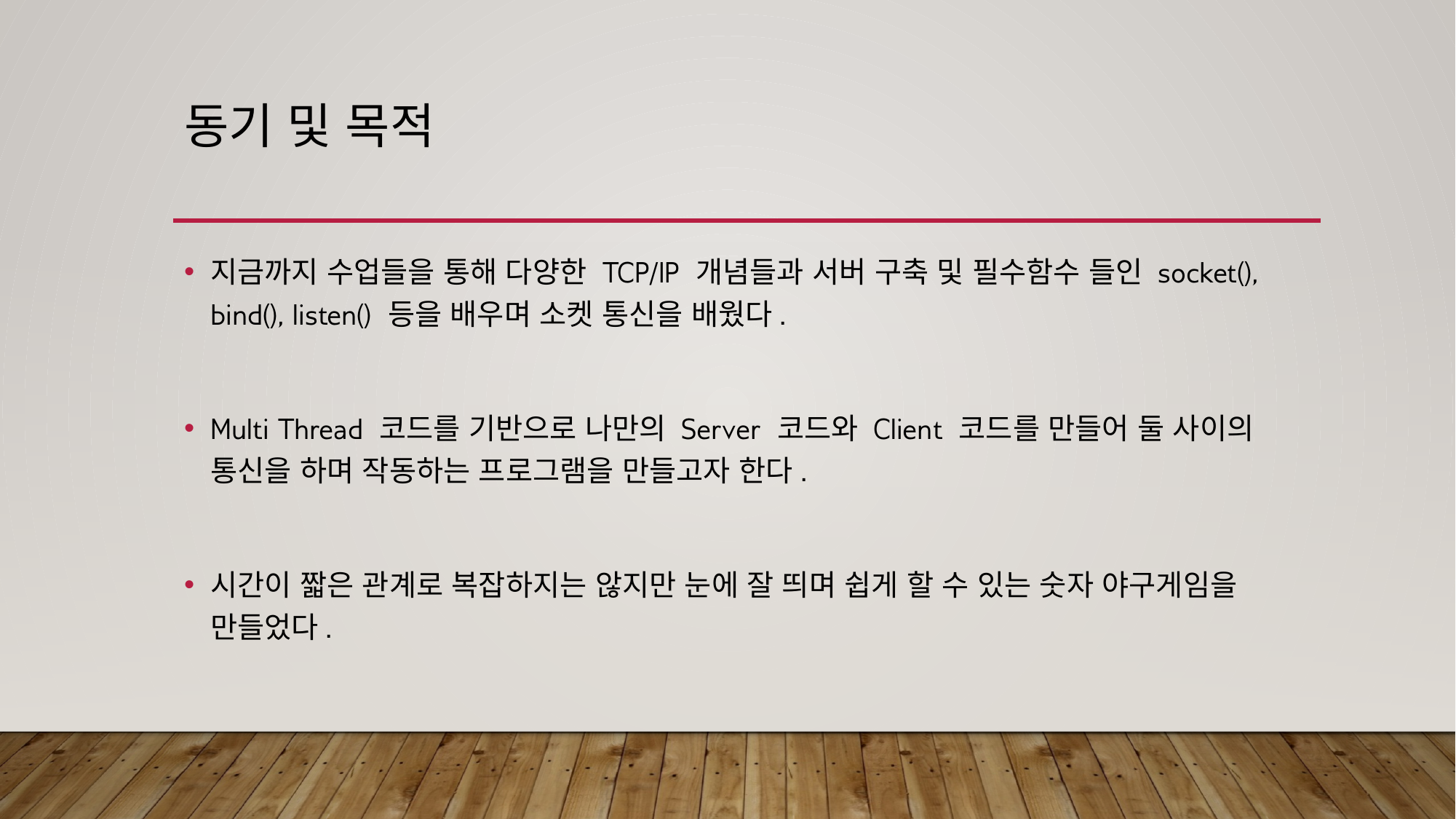

# 동기 및 목적
지금까지 수업들을 통해 다양한 TCP/IP 개념들과 서버 구축 및 필수함수 들인 socket(), bind(), listen() 등을 배우며 소켓 통신을 배웠다.

Multi Thread 코드를 기반으로 나만의 Server 코드와 Client 코드를 만들어 둘 사이의 통신을 하며 작동하는 프로그램을 만들고자 한다.

시간이 짧은 관계로 복잡하지는 않지만 눈에 잘 띄며 쉽게 할 수 있는 숫자 야구게임을 만들었다.